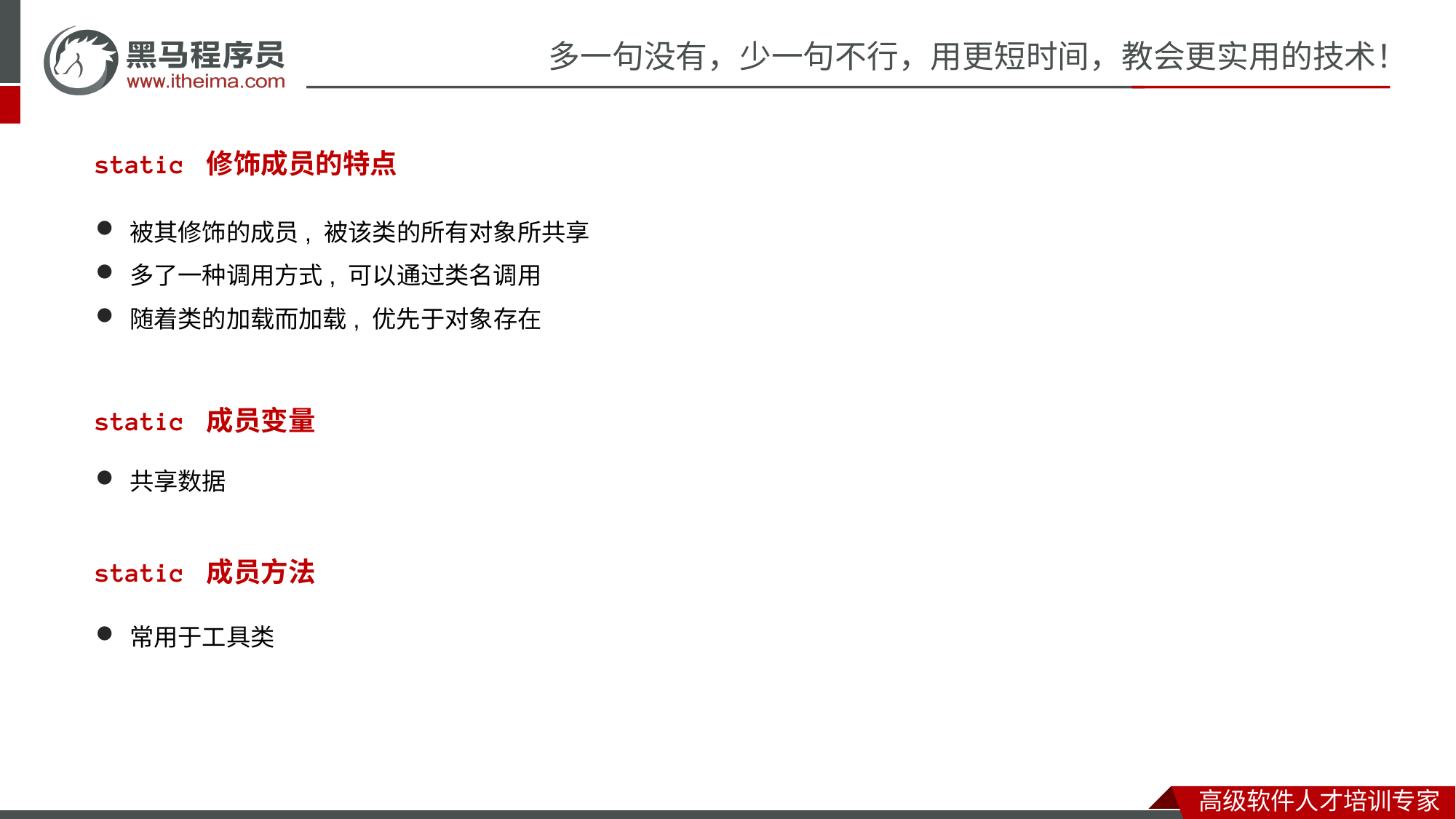

static 修饰成员的特点
被其修饰的成员, 被该类的所有对象所共享
多了一种调用方式, 可以通过类名调用
随着类的加载而加载, 优先于对象存在
static 成员变量
共享数据
static 成员方法
常用于工具类